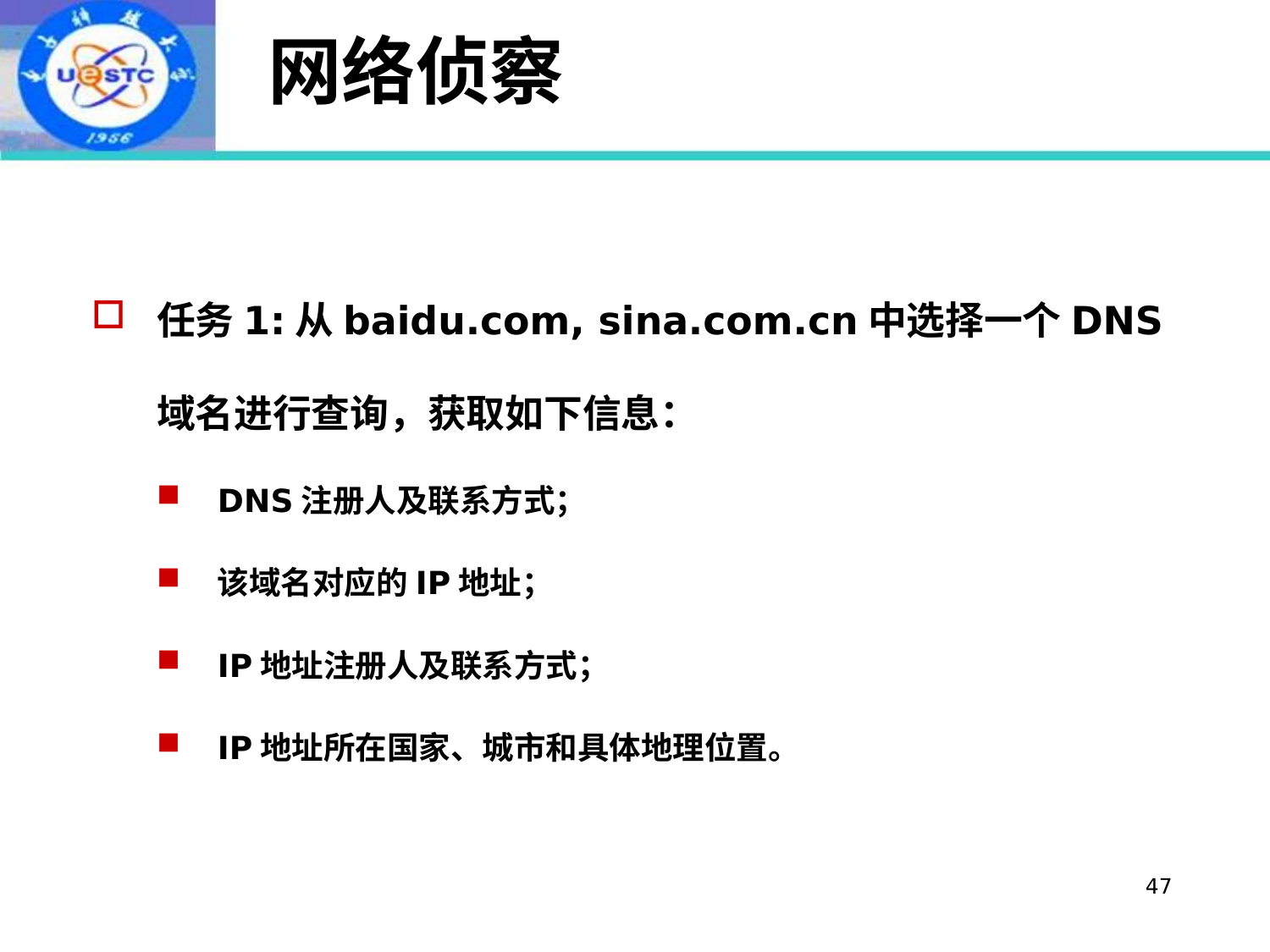

# 网络侦察
任务1:从baidu.com, sina.com.cn中选择一个DNS域名进行查询，获取如下信息：
DNS注册人及联系方式；
该域名对应的IP地址；
IP地址注册人及联系方式；
IP地址所在国家、城市和具体地理位置。
47